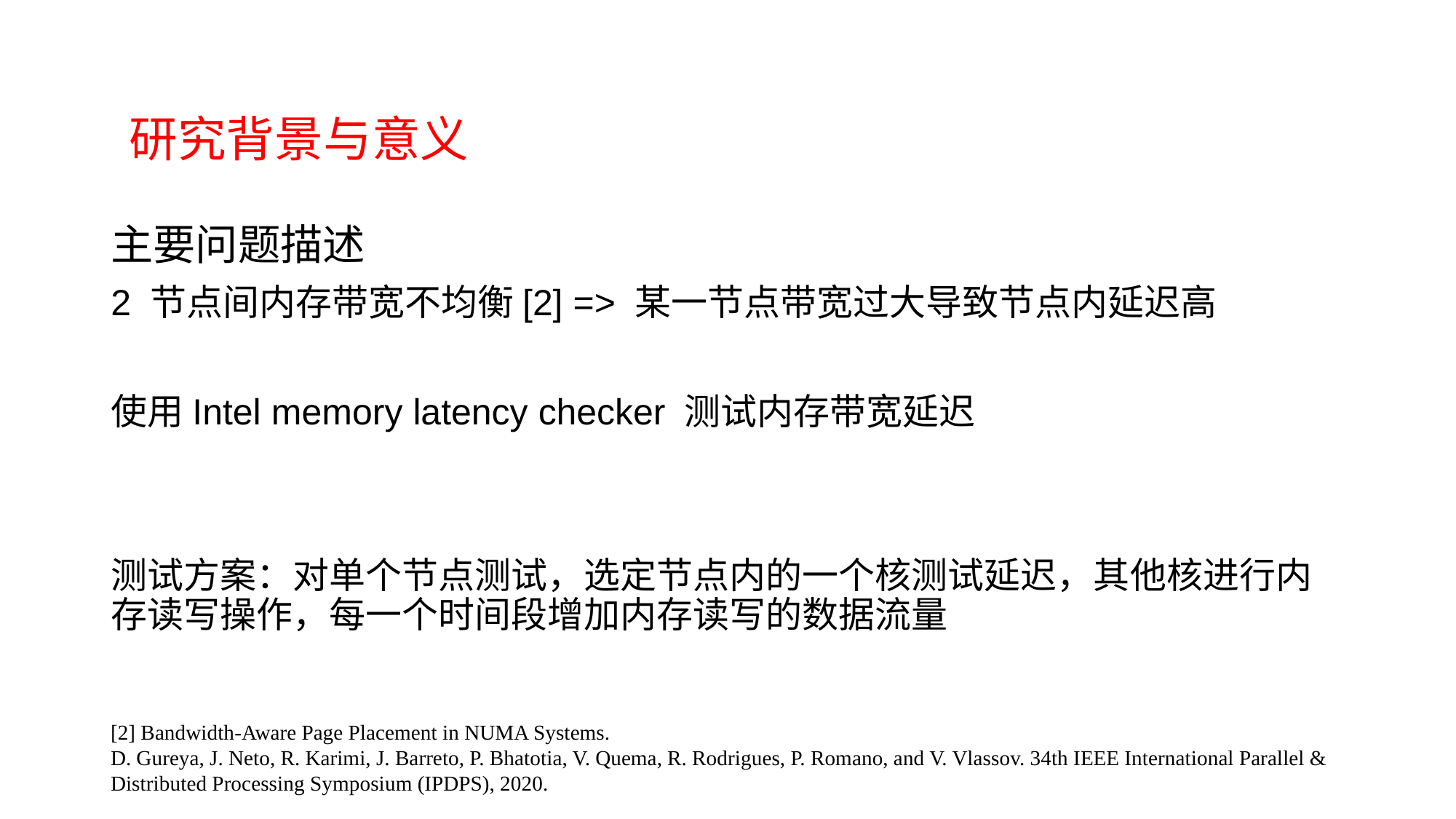

研究背景与意义
主要问题描述
2 节点间内存带宽不均衡[2] => 某一节点带宽过大导致节点内延迟高

使用Intel memory latency checker 测试内存带宽延迟

测试方案：对单个节点测试，选定节点内的一个核测试延迟，其他核进行内存读写操作，每一个时间段增加内存读写的数据流量
[2] Bandwidth-Aware Page Placement in NUMA Systems.
D. Gureya, J. Neto, R. Karimi, J. Barreto, P. Bhatotia, V. Quema, R. Rodrigues, P. Romano, and V. Vlassov. 34th IEEE International Parallel & Distributed Processing Symposium (IPDPS), 2020.